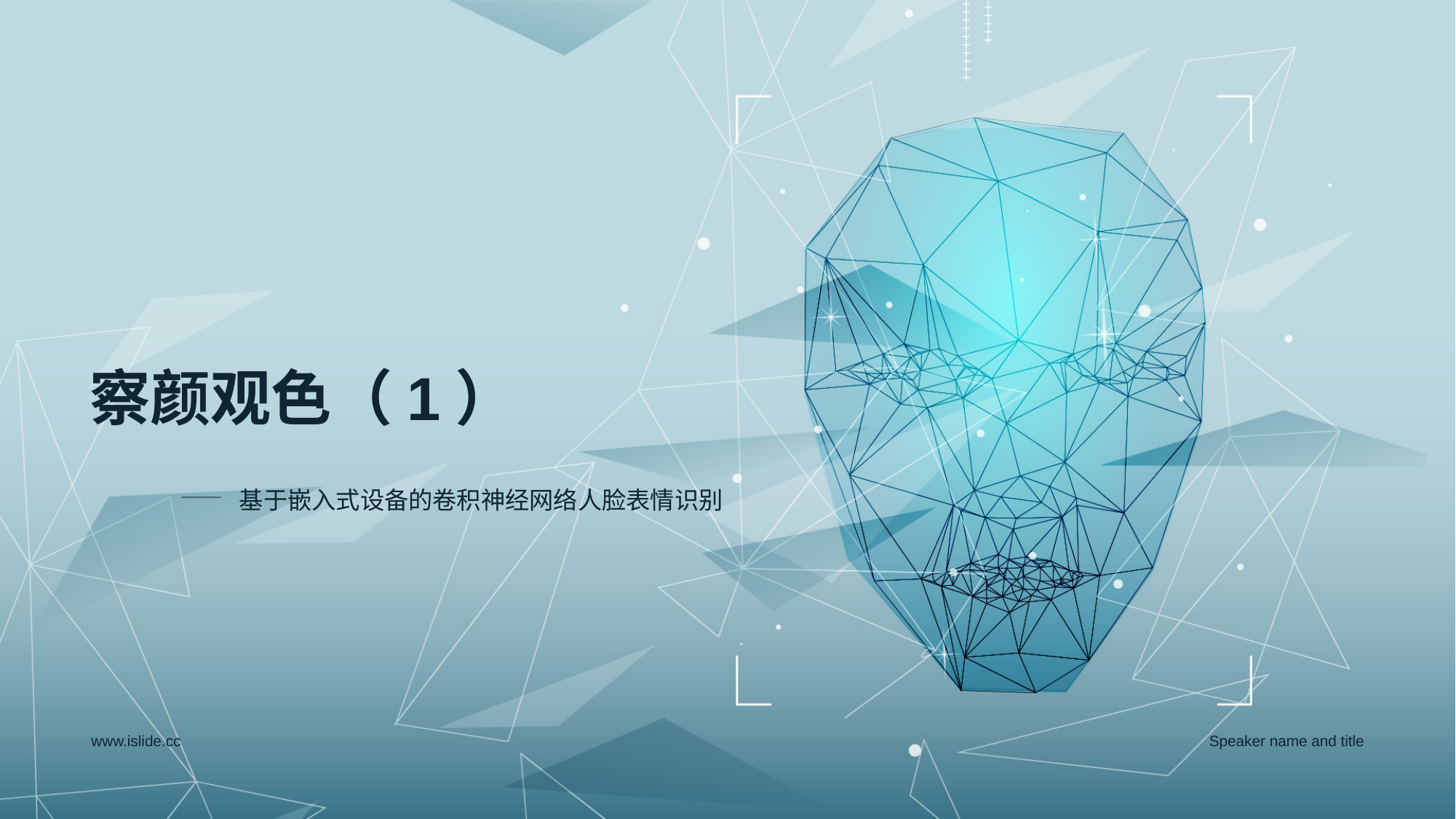

# 察颜观色（1）
基于嵌入式设备的卷积神经网络人脸表情识别
www.islide.cc
Speaker name and title